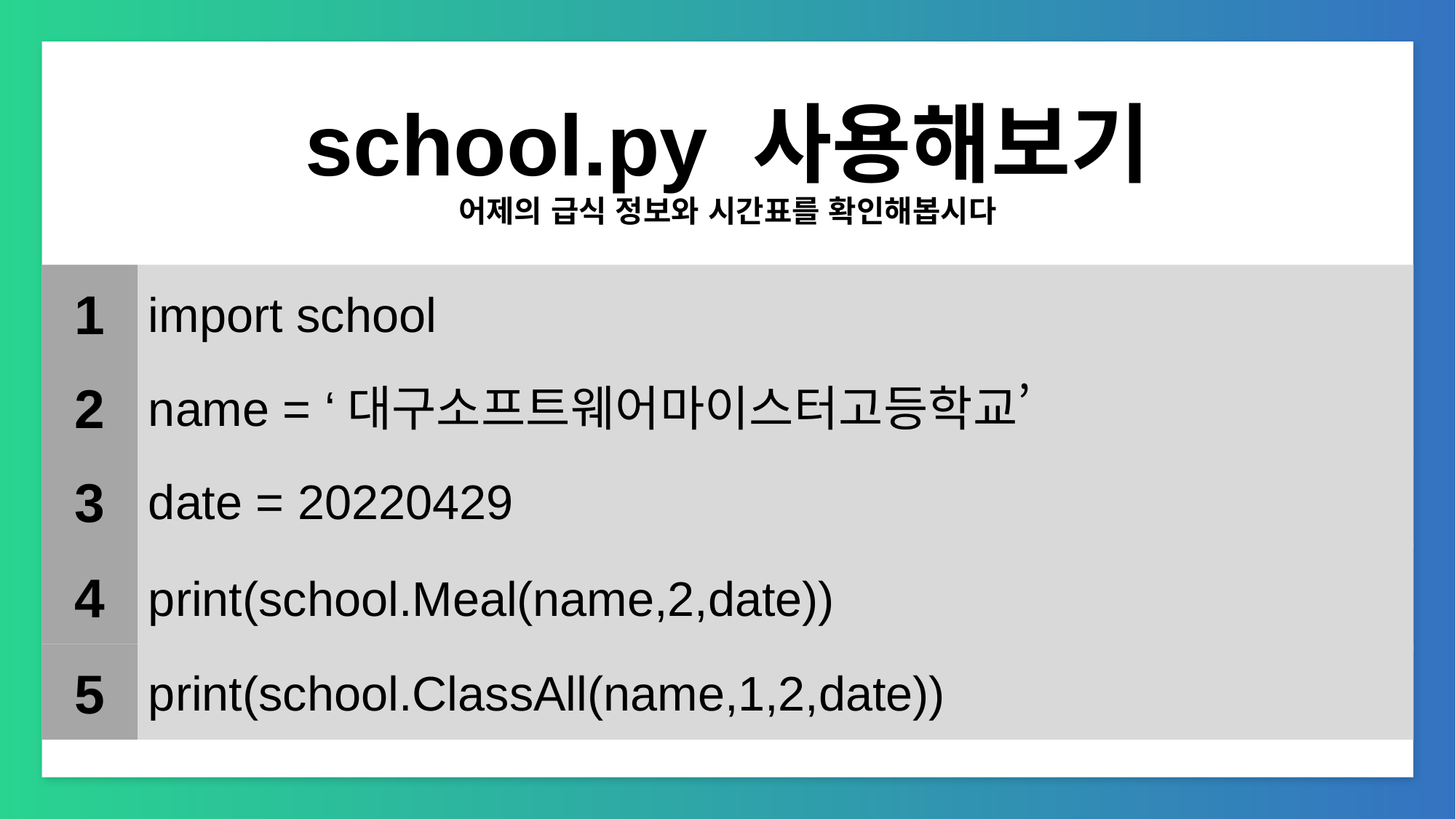

# school.py 사용해보기
어제의 급식 정보와 시간표를 확인해봅시다
import school
1
name = ‘대구소프트웨어마이스터고등학교’
2
date = 20220429
3
print(school.Meal(name,2,date))
4
print(school.ClassAll(name,1,2,date))
5